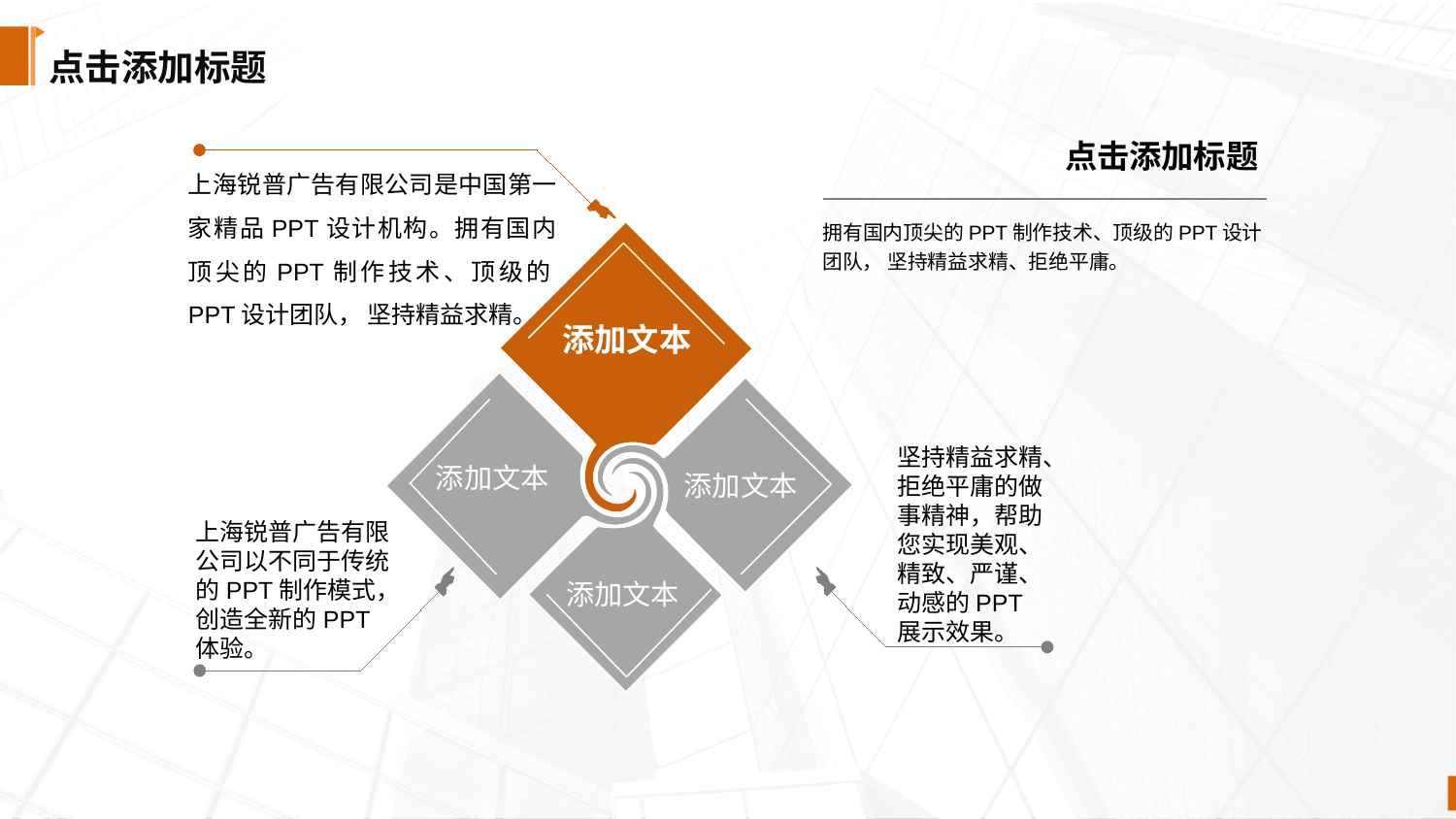

点击添加标题
点击添加标题

上海锐普广告有限公司是中国第一家精品PPT设计机构。拥有国内顶尖的PPT制作技术、顶级的PPT设计团队， 坚持精益求精。
拥有国内顶尖的PPT制作技术、顶级的PPT设计团队， 坚持精益求精、拒绝平庸。

添加文本

添加文本

添加文本

添加文本
坚持精益求精、拒绝平庸的做事精神，帮助您实现美观、精致、严谨、动感的PPT展示效果。

上海锐普广告有限公司以不同于传统的PPT制作模式，创造全新的PPT体验。